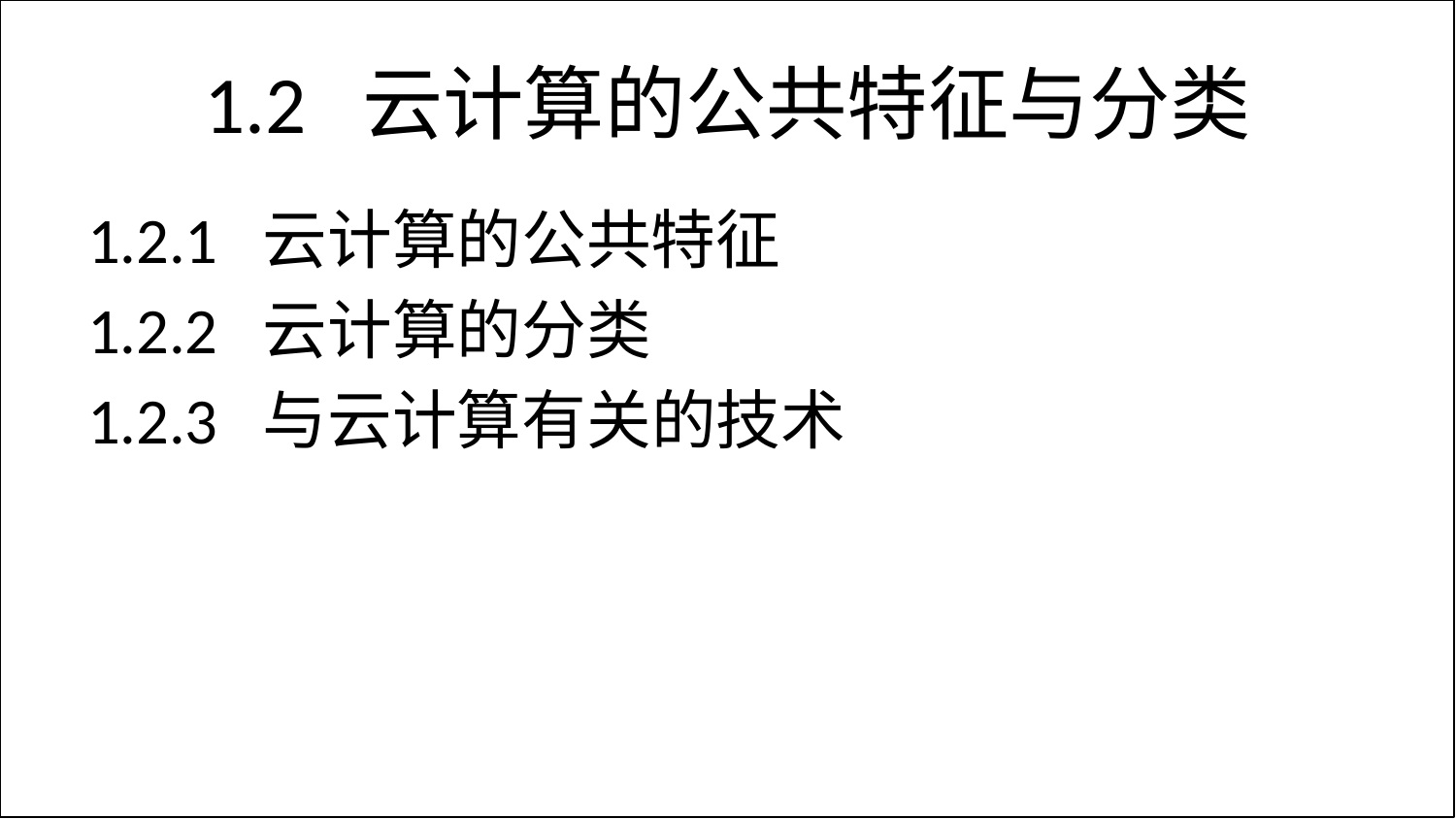

# 1.2  云计算的公共特征与分类
1.2.1  云计算的公共特征
1.2.2  云计算的分类
1.2.3  与云计算有关的技术